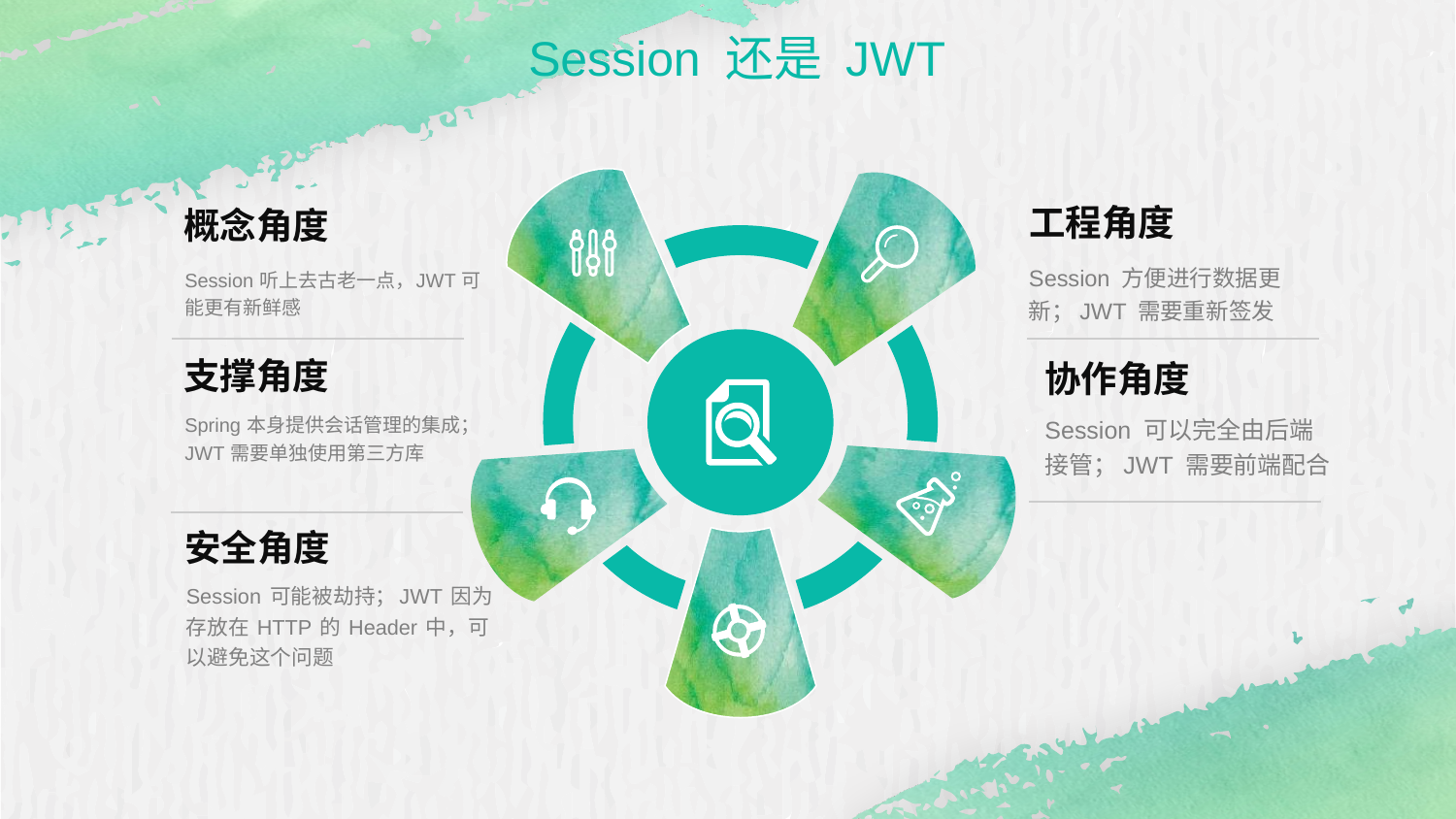

Session 还是 JWT

工程角度
概念角度
Session 方便进行数据更新；JWT 需要重新签发
Session 听上去古老一点，JWT 可能更有新鲜感
支撑角度
协作角度
Spring 本身提供会话管理的集成；JWT 需要单独使用第三方库
Session 可以完全由后端接管；JWT 需要前端配合
安全角度
Session 可能被劫持；JWT 因为存放在 HTTP 的 Header 中，可以避免这个问题